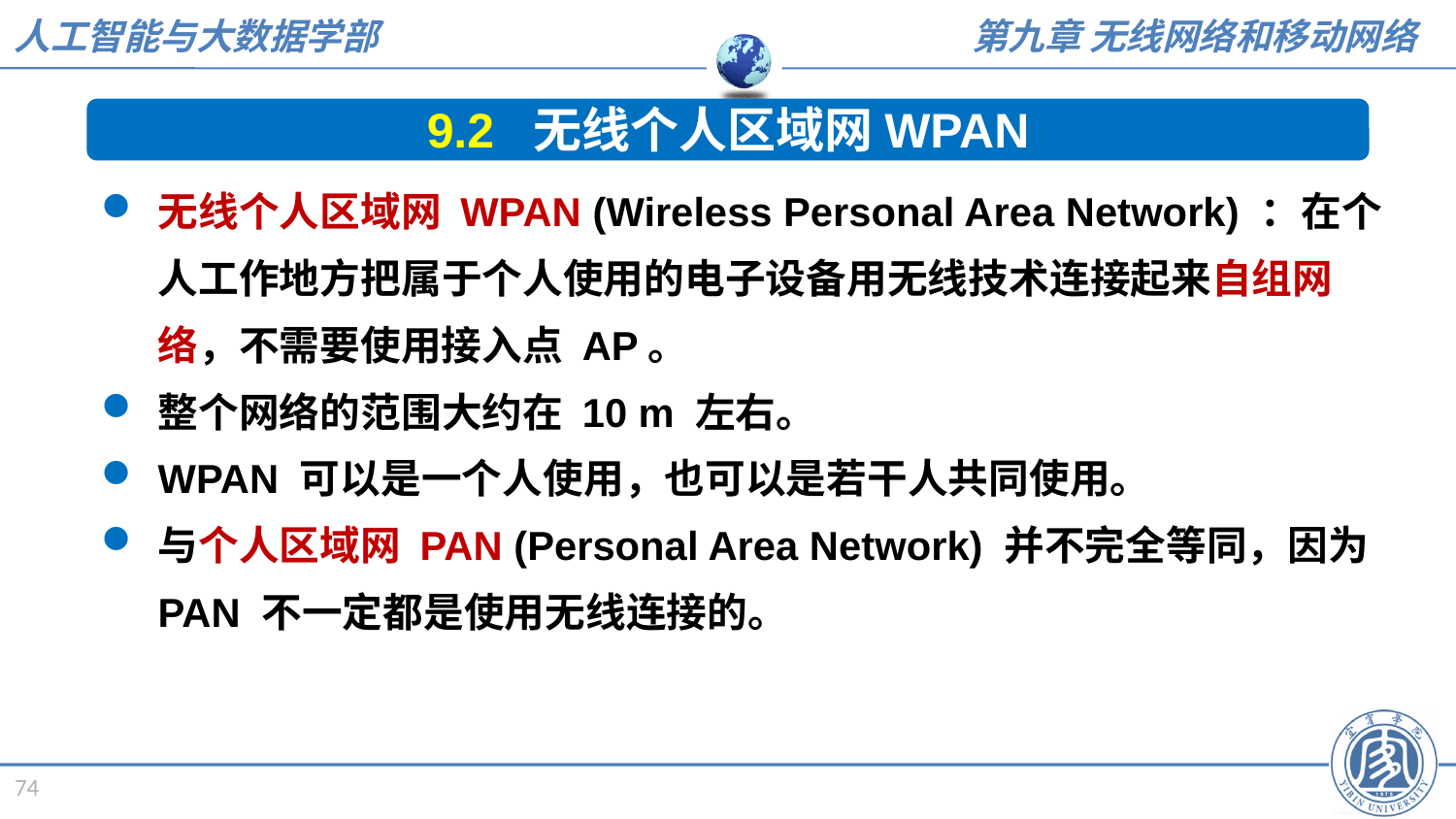

9.2  无线个人区域网WPAN

无线个人区域网 WPAN (Wireless Personal Area Network) ：在个人工作地方把属于个人使用的电子设备用无线技术连接起来自组网络，不需要使用接入点 AP。
整个网络的范围大约在 10 m 左右。
WPAN 可以是一个人使用，也可以是若干人共同使用。
与个人区域网 PAN (Personal Area Network) 并不完全等同，因为 PAN 不一定都是使用无线连接的。
74